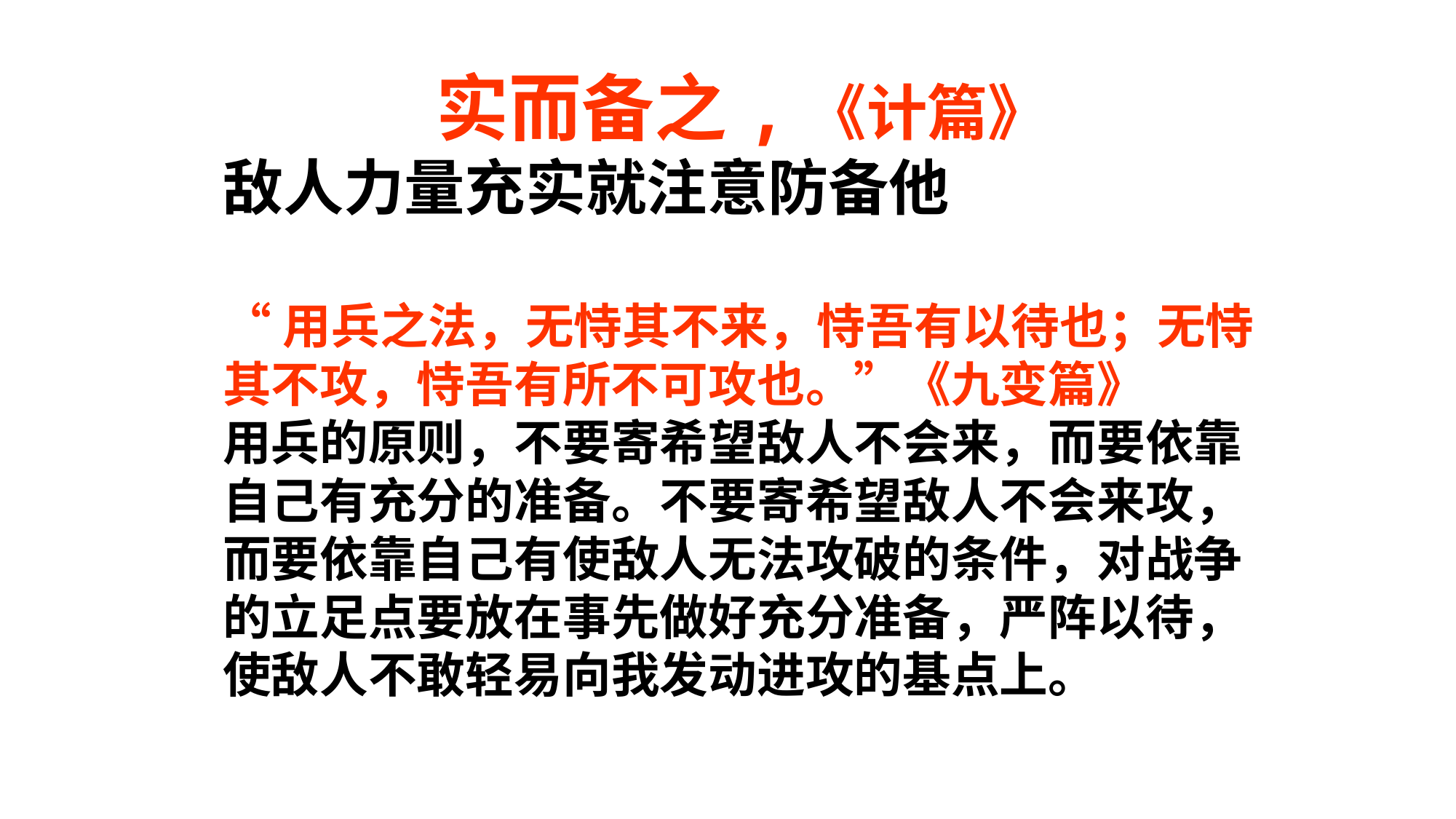

实而备之,《计篇》
敌人力量充实就注意防备他

“用兵之法，无恃其不来，恃吾有以待也；无恃其不攻，恃吾有所不可攻也。”《九变篇》
用兵的原则，不要寄希望敌人不会来，而要依靠自己有充分的准备。不要寄希望敌人不会来攻，而要依靠自己有使敌人无法攻破的条件，对战争的立足点要放在事先做好充分准备，严阵以待，使敌人不敢轻易向我发动进攻的基点上。